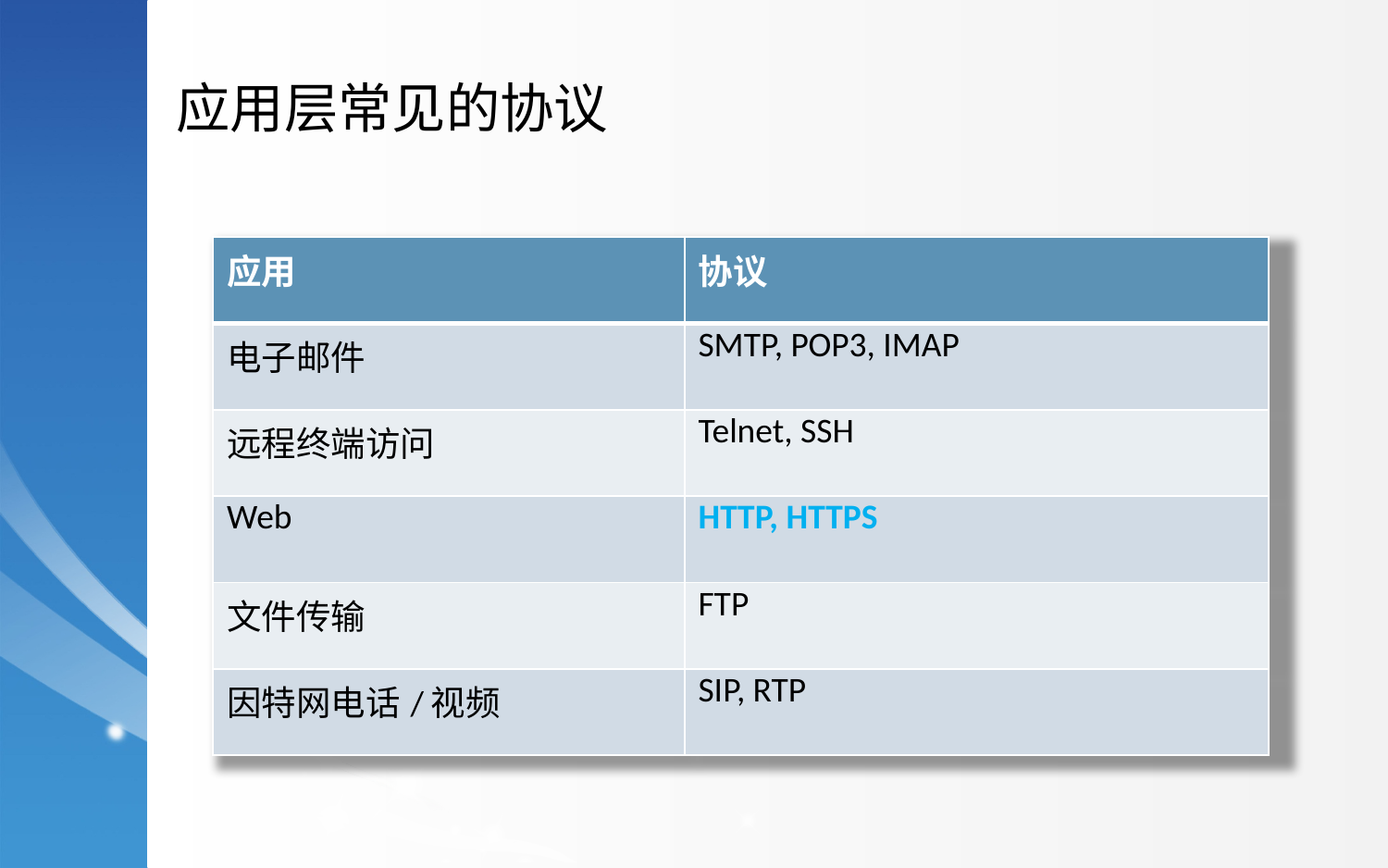

应用层常见的协议
| 应用 | 协议 |
| --- | --- |
| 电子邮件 | SMTP, POP3, IMAP |
| 远程终端访问 | Telnet, SSH |
| Web | HTTP, HTTPS |
| 文件传输 | FTP |
| 因特网电话/视频 | SIP, RTP |